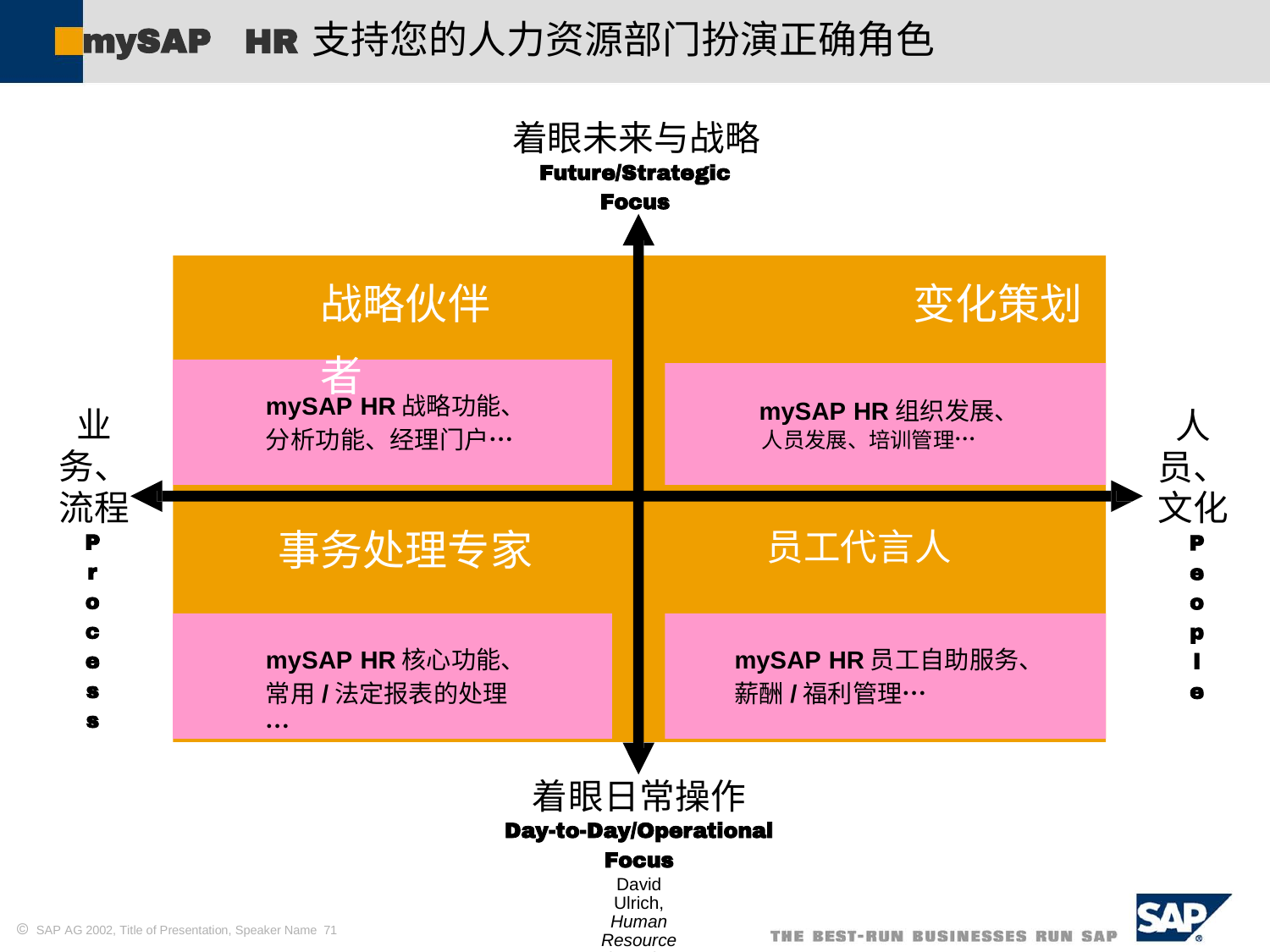

HR支持您的人力资源部门扮演正确角色
mySAP
着眼未来与战略
Future/Strategic
Focus

战略伙伴	变化策划者

mySAP HR战略功能、
分析功能、经理门户…

mySAP HR组织发展、
人员发展、培训管理…
业务、流程
Process
人员、文化
People

事务处理专家

员工代言人

mySAP HR核心功能、
常用/法定报表的处理…

mySAP HR员工自助服务、
薪酬/福利管理…
着眼日常操作
Day-to-Day/Operational
Focus
David Ulrich, Human Resource Champions: The Next Agenda for Adding Value and Delivering Results. (Harvard Business School Press, 2001)
©  SAP AG 2002, Title of Presentation, Speaker Name  71